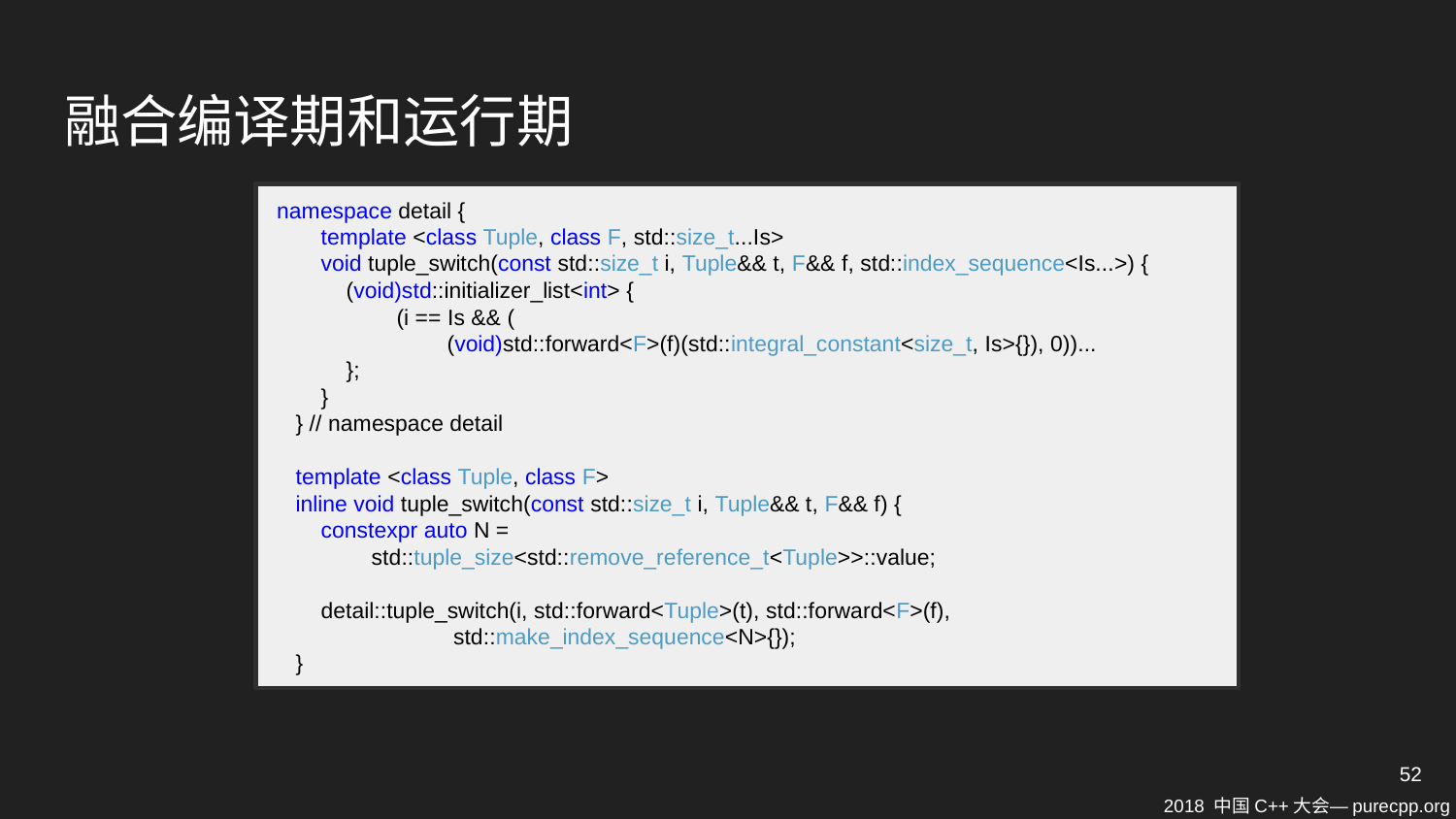

# 融合编译期和运行期

 namespace detail {
        template <class Tuple, class F, std::size_t...Is>
        void tuple_switch(const std::size_t i, Tuple&& t, F&& f, std::index_sequence<Is...>) {
            (void)std::initializer_list<int> {
                    (i == Is && (
                            (void)std::forward<F>(f)(std::integral_constant<size_t, Is>{}), 0))...
            };
        }
    } // namespace detail

    template <class Tuple, class F>
    inline void tuple_switch(const std::size_t i, Tuple&& t, F&& f) {
        constexpr auto N =
                std::tuple_size<std::remove_reference_t<Tuple>>::value;

        detail::tuple_switch(i, std::forward<Tuple>(t), std::forward<F>(f),
                             std::make_index_sequence<N>{});
    }
52